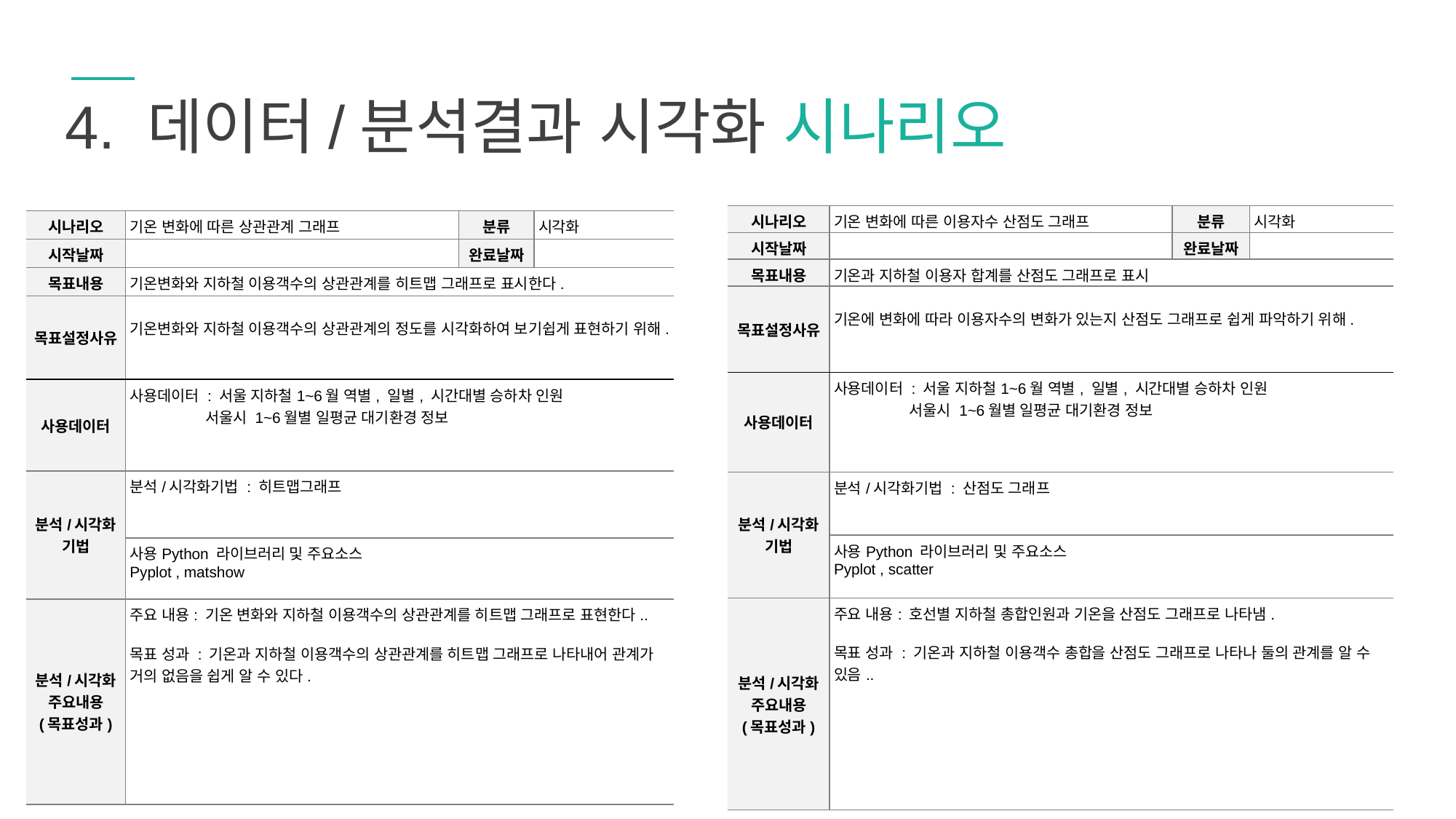

4. 데이터/분석결과 시각화 시나리오
| 시나리오 | 기온 변화에 따른 이용자수 산점도 그래프 | 분류 | 시각화 |
| --- | --- | --- | --- |
| 시작날짜 |  | 완료날짜 |  |
| 목표내용 | 기온과 지하철 이용자 합계를 산점도 그래프로 표시 |  |  |
| 목표설정사유 | 기온에 변화에 따라 이용자수의 변화가 있는지 산점도 그래프로 쉽게 파악하기 위해. |  |  |
| 사용데이터 | 사용데이터 : 서울 지하철1~6월 역별, 일별, 시간대별 승하차 인원 서울시 1~6월별 일평균 대기환경 정보 |  |  |
| 분석/시각화 기법 | 분석/시각화기법 : 산점도 그래프 |  |  |
|  | 사용Python 라이브러리 및 주요소스 Pyplot , scatter |  |  |
| 분석/시각화 주요내용 (목표성과) | 주요 내용: 호선별 지하철 총합인원과 기온을 산점도 그래프로 나타냄. 목표 성과 : 기온과 지하철 이용객수 총합을 산점도 그래프로 나타나 둘의 관계를 알 수 있음.. |  |  |
| 시나리오 | 기온 변화에 따른 상관관계 그래프 | 분류 | 시각화 |
| --- | --- | --- | --- |
| 시작날짜 |  | 완료날짜 |  |
| 목표내용 | 기온변화와 지하철 이용객수의 상관관계를 히트맵 그래프로 표시한다. |  |  |
| 목표설정사유 | 기온변화와 지하철 이용객수의 상관관계의 정도를 시각화하여 보기쉽게 표현하기 위해. |  |  |
| 사용데이터 | 사용데이터 : 서울 지하철1~6월 역별, 일별, 시간대별 승하차 인원 서울시 1~6월별 일평균 대기환경 정보 |  |  |
| 분석/시각화 기법 | 분석/시각화기법 : 히트맵그래프 |  |  |
|  | 사용Python 라이브러리 및 주요소스 Pyplot , matshow |  |  |
| 분석/시각화 주요내용 (목표성과) | 주요 내용: 기온 변화와 지하철 이용객수의 상관관계를 히트맵 그래프로 표현한다.. 목표 성과 : 기온과 지하철 이용객수의 상관관계를 히트맵 그래프로 나타내어 관계가 거의 없음을 쉽게 알 수 있다. |  |  |